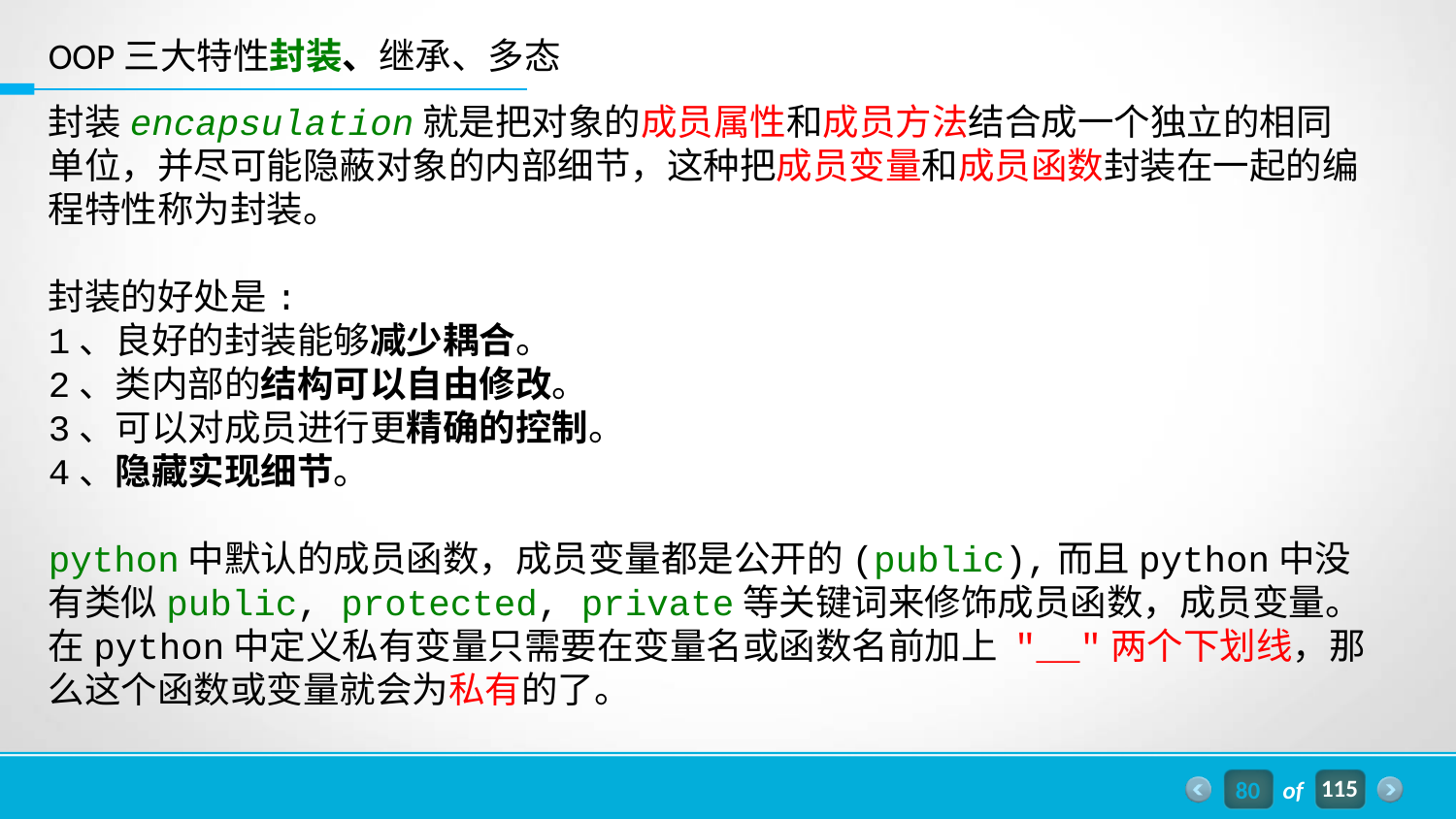

OOP三大特性封装、继承、多态

封装encapsulation就是把对象的成员属性和成员方法结合成一个独立的相同单位，并尽可能隐蔽对象的内部细节，这种把成员变量和成员函数封装在一起的编程特性称为封装。

封装的好处是:
1、良好的封装能够减少耦合。
2、类内部的结构可以自由修改。
3、可以对成员进行更精确的控制。
4、隐藏实现细节。

python中默认的成员函数，成员变量都是公开的(public),而且python中没有类似public, protected, private等关键词来修饰成员函数，成员变量。
在python中定义私有变量只需要在变量名或函数名前加上 "__"两个下划线，那么这个函数或变量就会为私有的了。

80